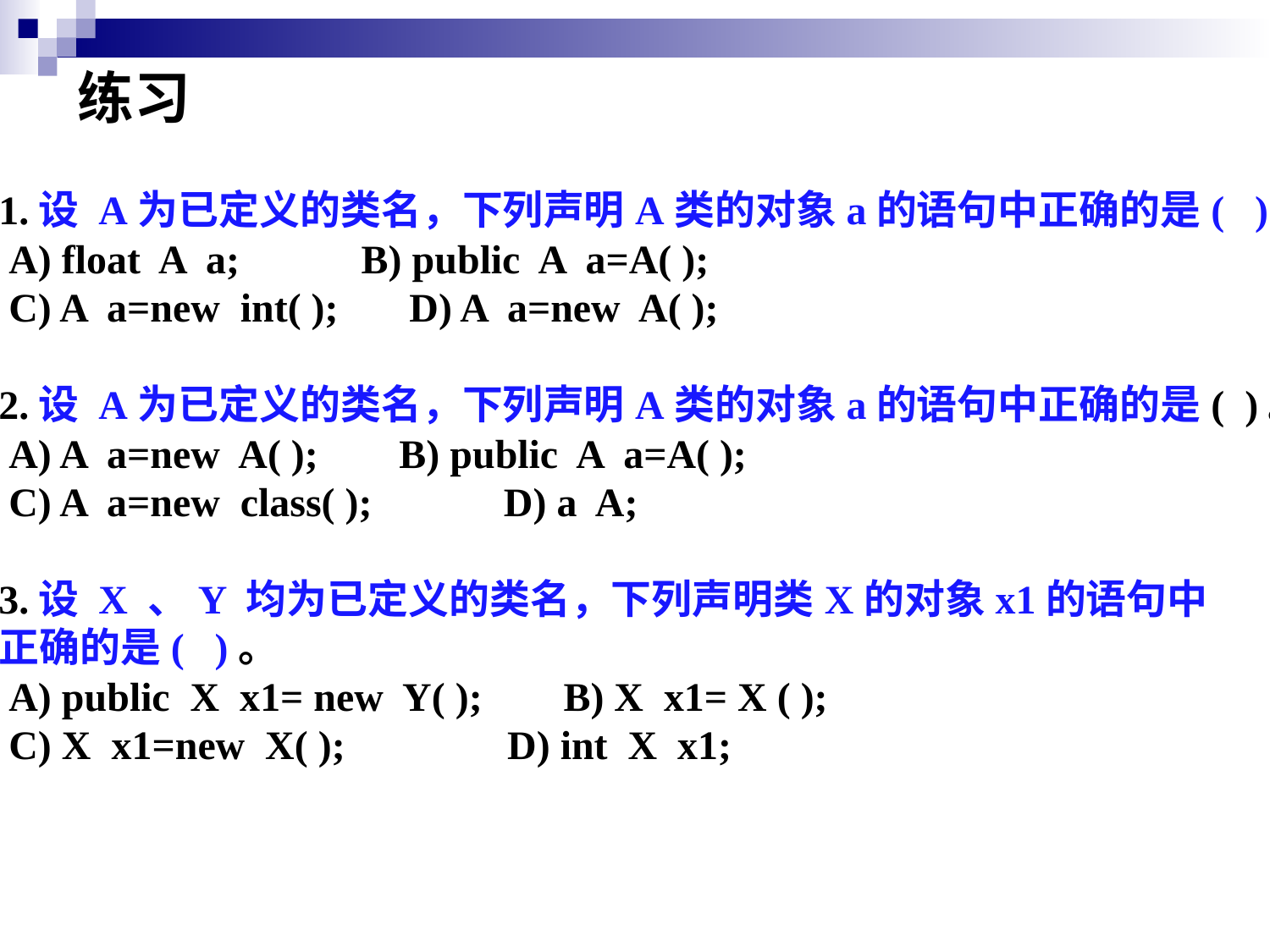

练习
1.设 A为已定义的类名，下列声明A类的对象a的语句中正确的是(   )。
 A) float  A  a;            B) public  A  a=A( );
 C) A  a=new  int( );       D) A  a=new  A( );

2.设 A为已定义的类名，下列声明A类的对象a的语句中正确的是(  )。
 A) A  a=new  A( );        B) public  A  a=A( );
 C) A  a=new  class( );             D) a  A;

3.设 X 、Y 均为已定义的类名，下列声明类X的对象x1的语句中
正确的是(   )。
 A) public  X  x1= new  Y( );        B) X  x1= X ( );
 C) X  x1=new  X( );                D) int  X  x1;